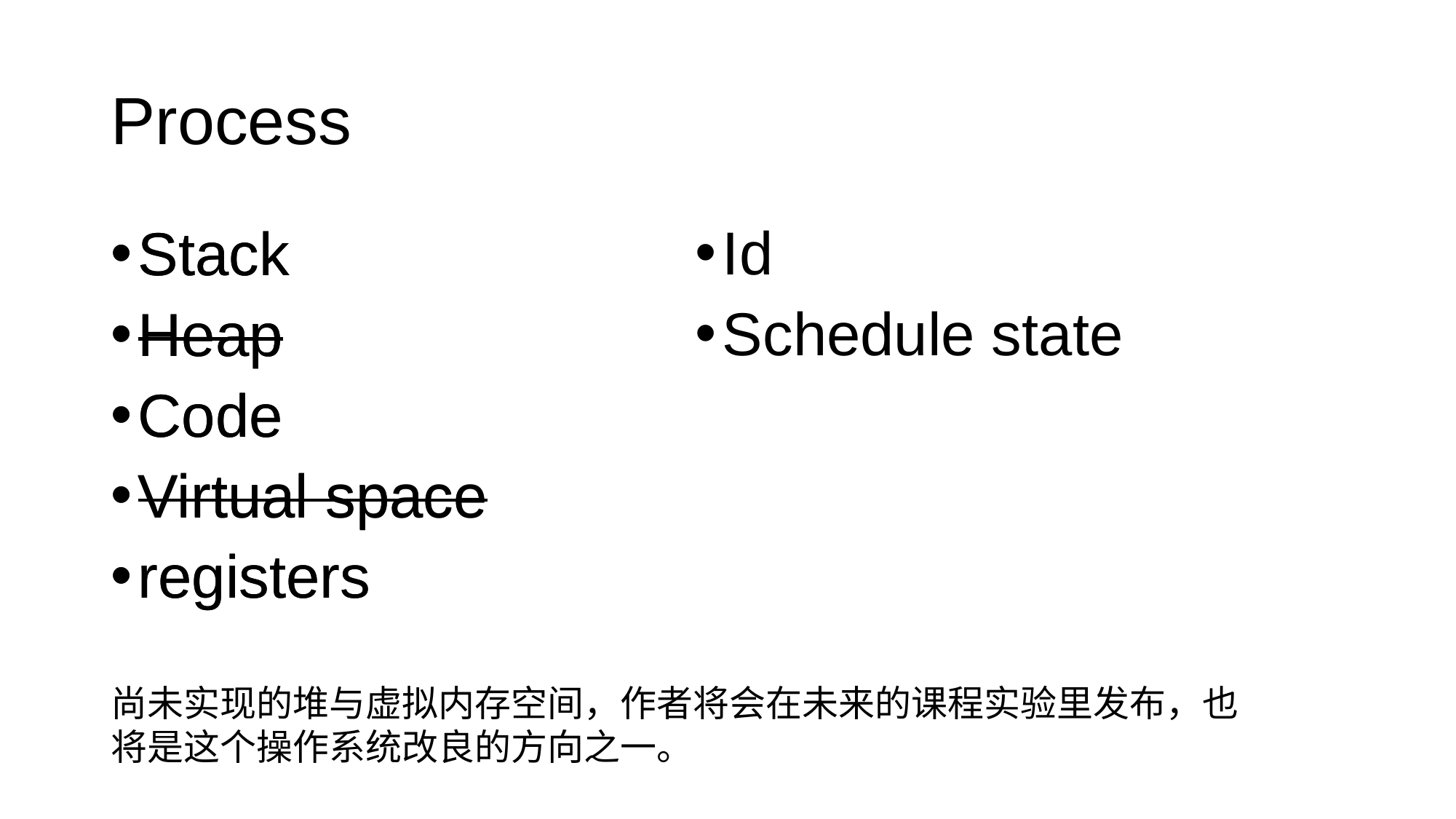

# Process
Id
Schedule state
Stack
Heap
Code
Virtual space
registers
Stack
Heap
Code
Virtual space
registers
尚未实现的堆与虚拟内存空间，作者将会在未来的课程实验里发布，也将是这个操作系统改良的方向之一。